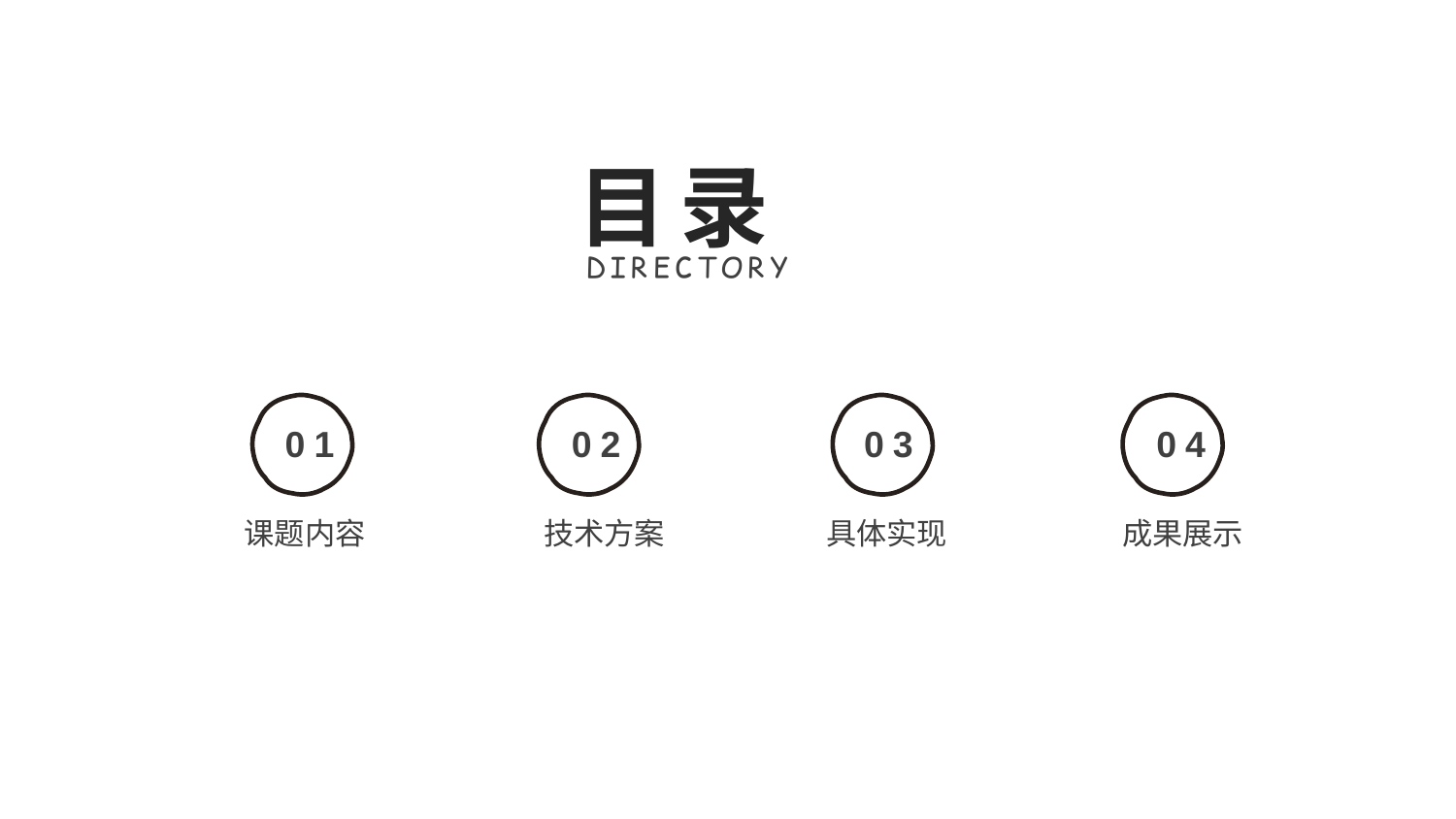

目录
DIRECTORY

01
02
03
04
课题内容
技术方案
具体实现
成果展示